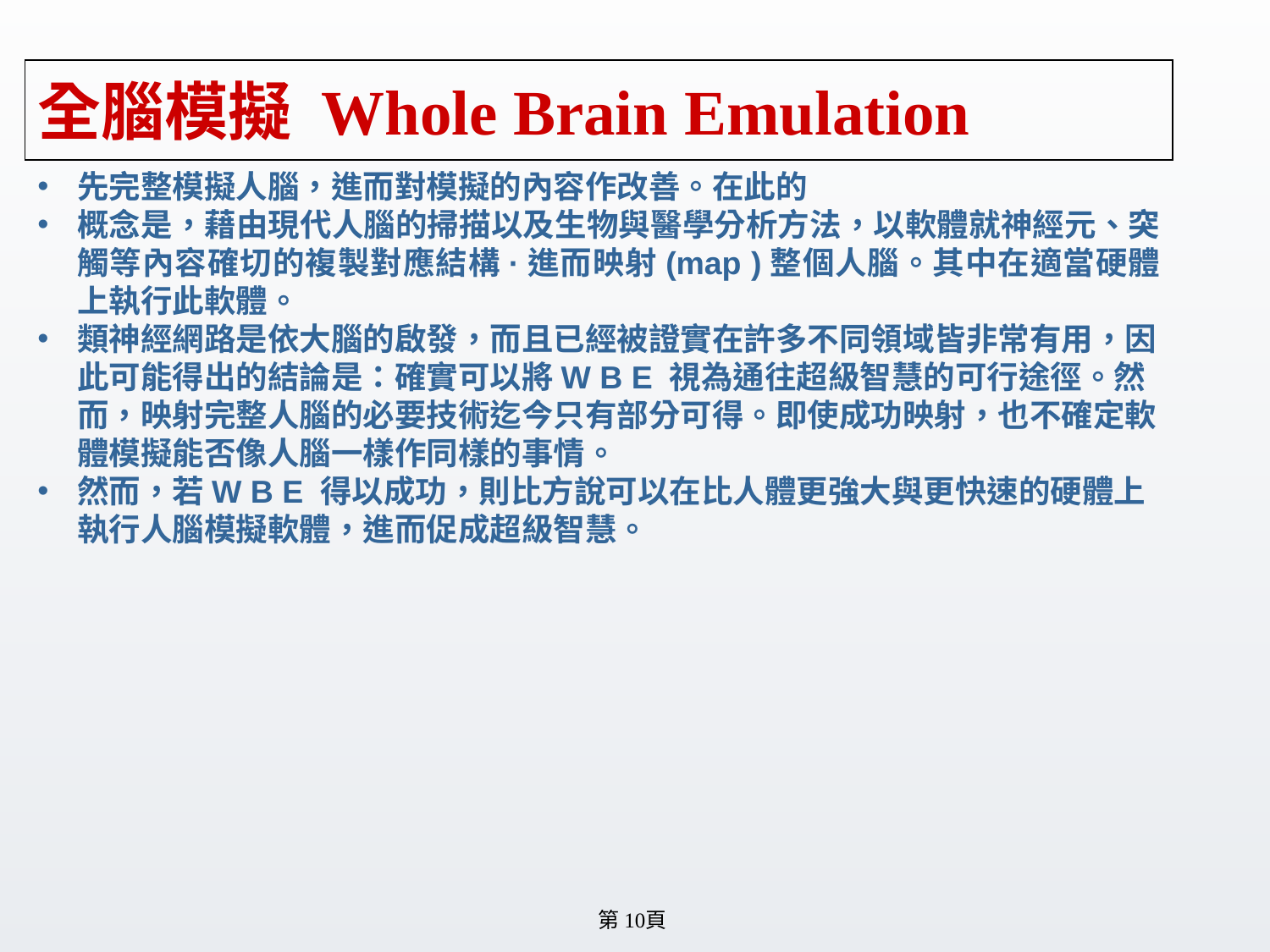

# 全腦模擬 Whole Brain Emulation
先完整模擬人腦，進而對模擬的內容作改善。在此的
概念是，藉由現代人腦的掃描以及生物與醫學分析方法，以軟體就神經元、突觸等內容確切的複製對應結構·進而映射(map )整個人腦。其中在適當硬體上執行此軟體。
類神經網路是依大腦的啟發，而且已經被證實在許多不同領域皆非常有用，因此可能得出的結論是：確實可以將W B E 視為通往超級智慧的可行途徑。然而，映射完整人腦的必要技術迄今只有部分可得。即使成功映射，也不確定軟體模擬能否像人腦一樣作同樣的事情。
然而，若W B E 得以成功，則比方說可以在比人體更強大與更快速的硬體上執行人腦模擬軟體，進而促成超級智慧。